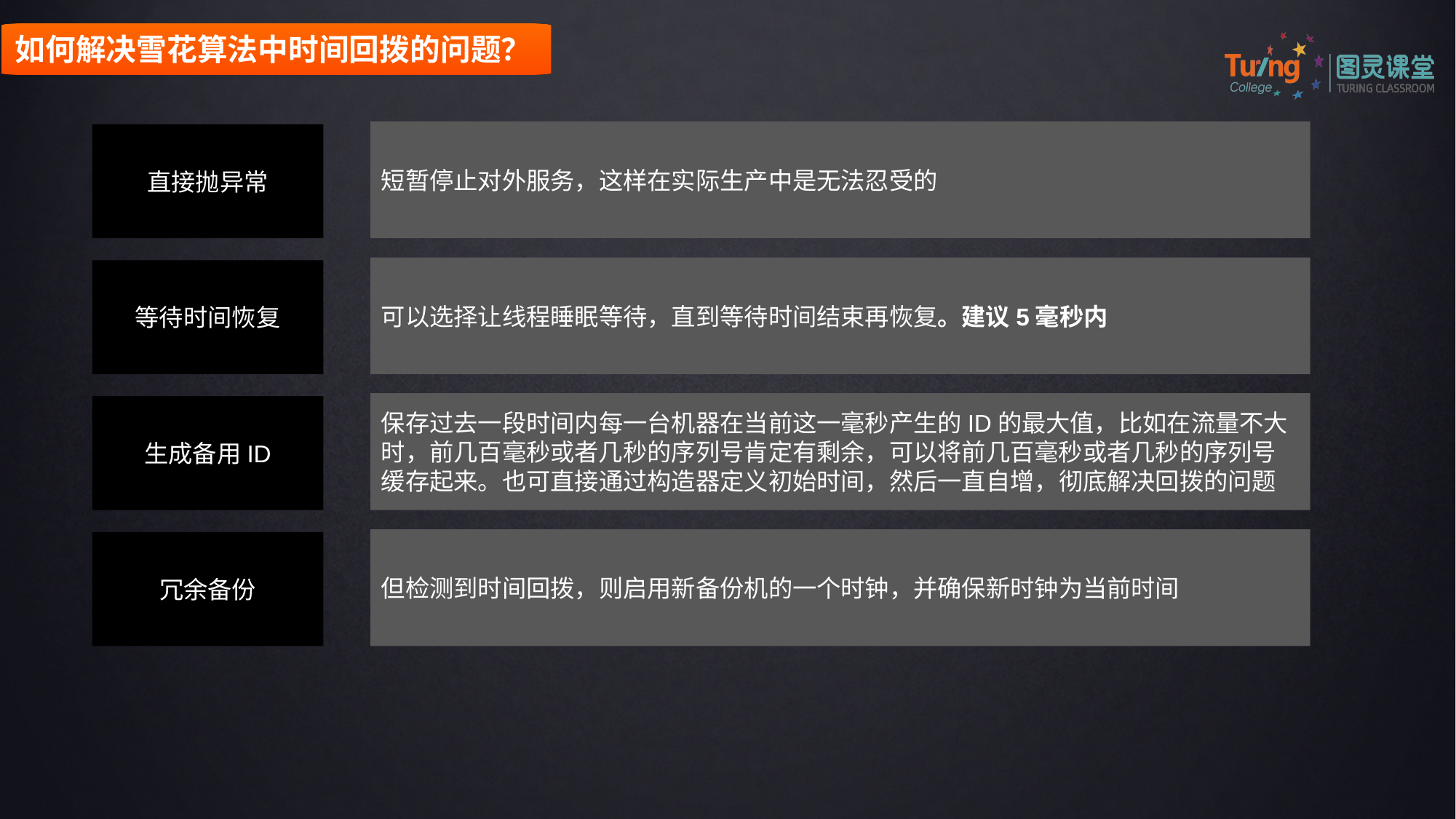

如何解决雪花算法中时间回拨的问题？
短暂停止对外服务，这样在实际生产中是无法忍受的
直接抛异常
可以选择让线程睡眠等待，直到等待时间结束再恢复。建议5毫秒内
等待时间恢复
保存过去一段时间内每一台机器在当前这一毫秒产生的ID的最大值，比如在流量不大时，前几百毫秒或者几秒的序列号肯定有剩余，可以将前几百毫秒或者几秒的序列号缓存起来。也可直接通过构造器定义初始时间，然后一直自增，彻底解决回拨的问题
生成备用ID
但检测到时间回拨，则启用新备份机的一个时钟，并确保新时钟为当前时间
冗余备份